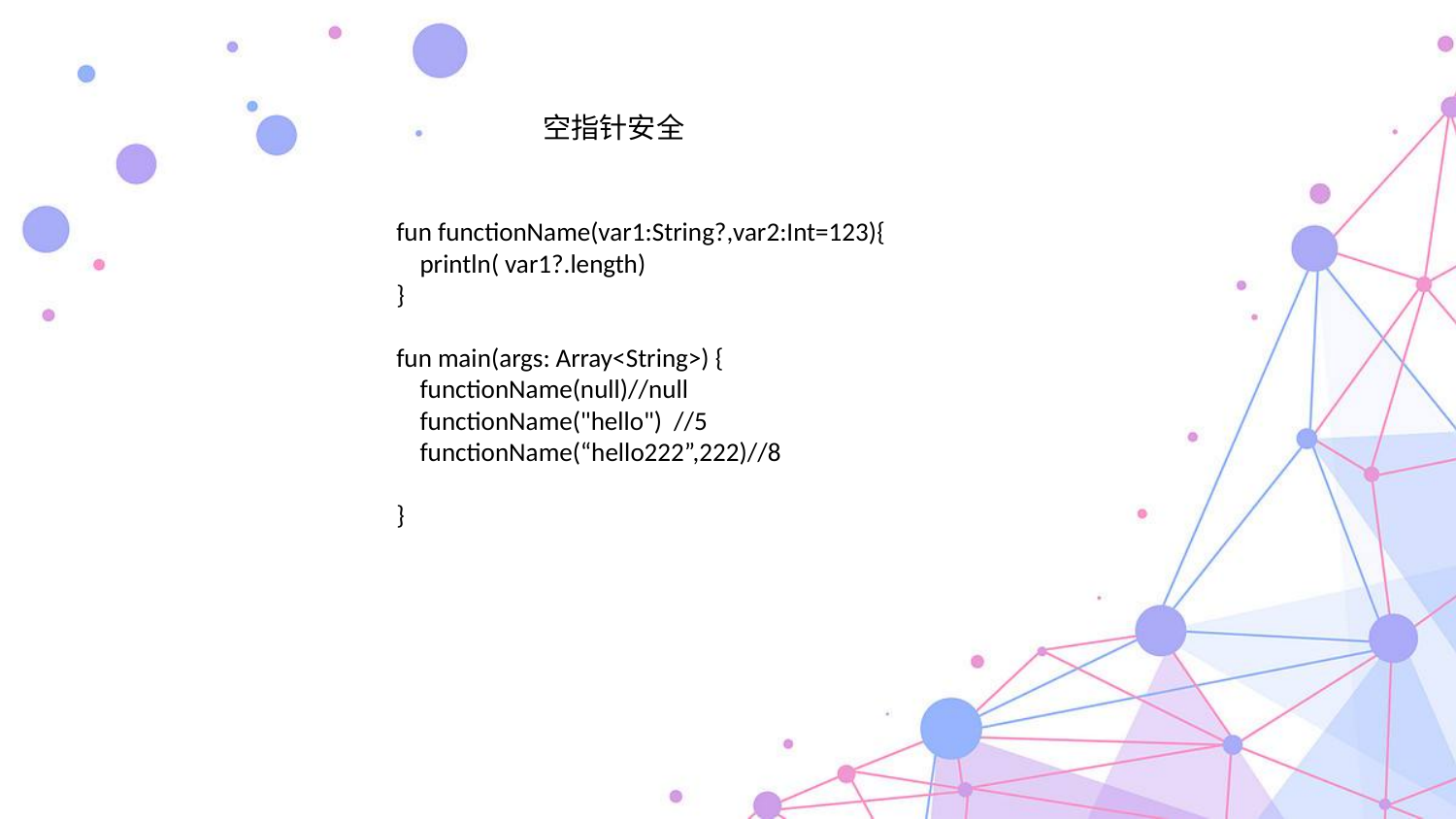

空指针安全
fun functionName(var1:String?,var2:Int=123){
    println( var1?.length)
}

fun main(args: Array<String>) {
    functionName(null)//null
    functionName("hello")  //5
    functionName(“hello222”,222)//8

}